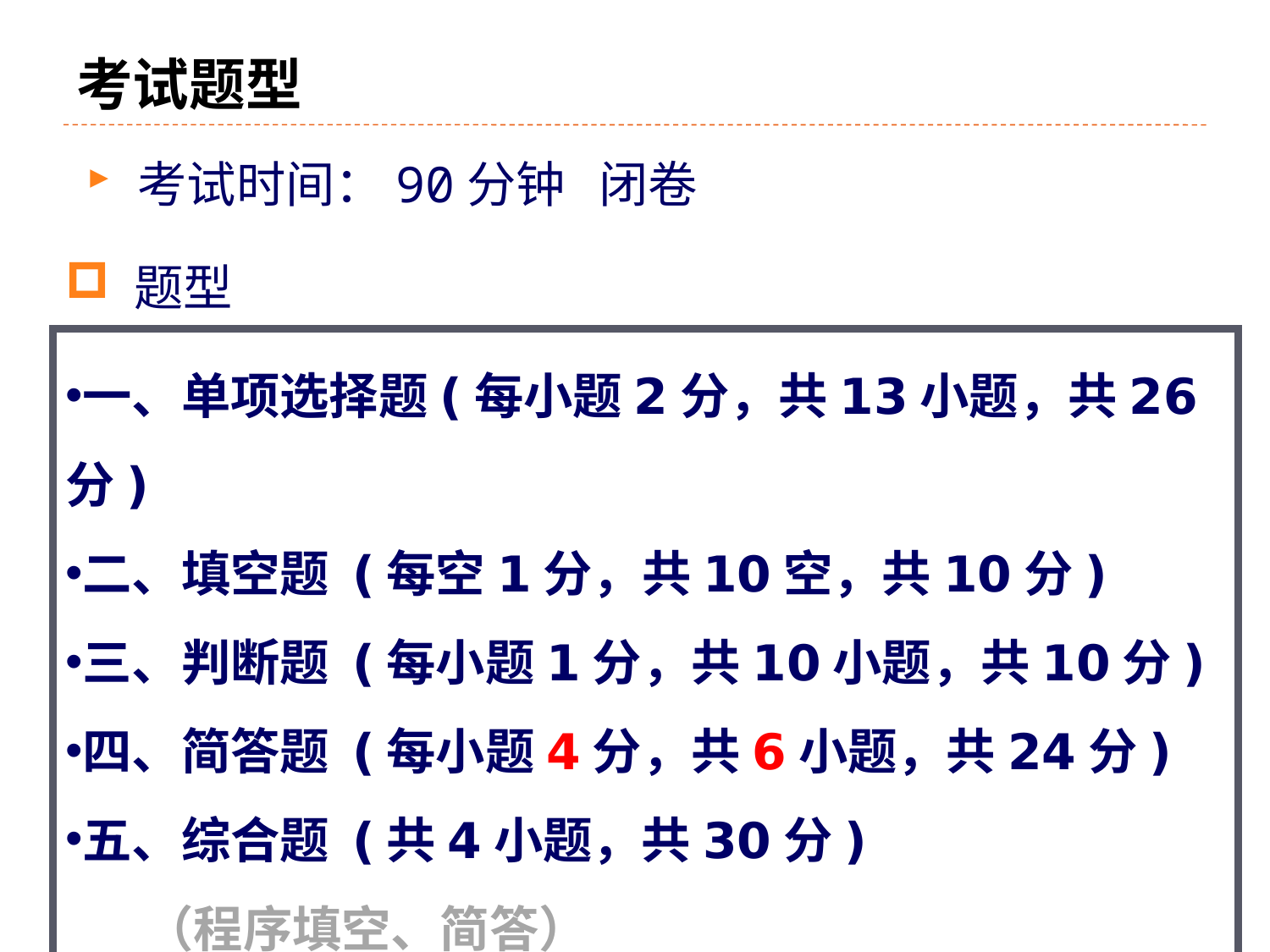

# 考试题型
考试时间：90分钟   闭卷
 题型

一、单项选择题(每小题2分，共13小题，共26分)
二、填空题 (每空1分，共10空，共10分)
三、判断题 (每小题1分，共10小题，共10分)
四、简答题 (每小题4分，共6小题，共24分)
五、综合题 (共4小题，共30分)
      （程序填空、简答）